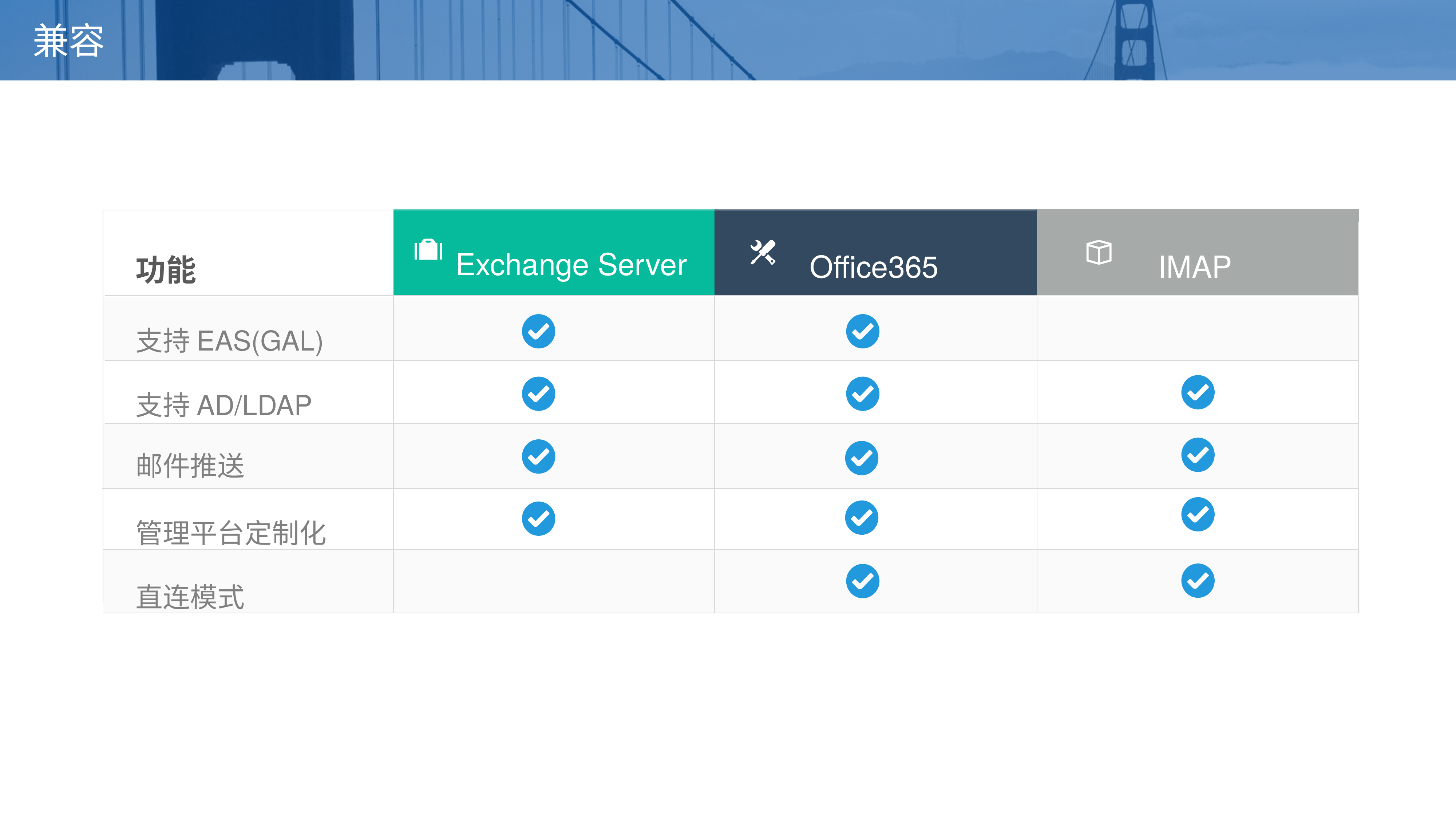

# 兼容
14

Exchange Server
Office365
功能

支持EAS(GAL)

支持AD/LDAP

邮件推送

管理平台定制化

直连模式

IMAP